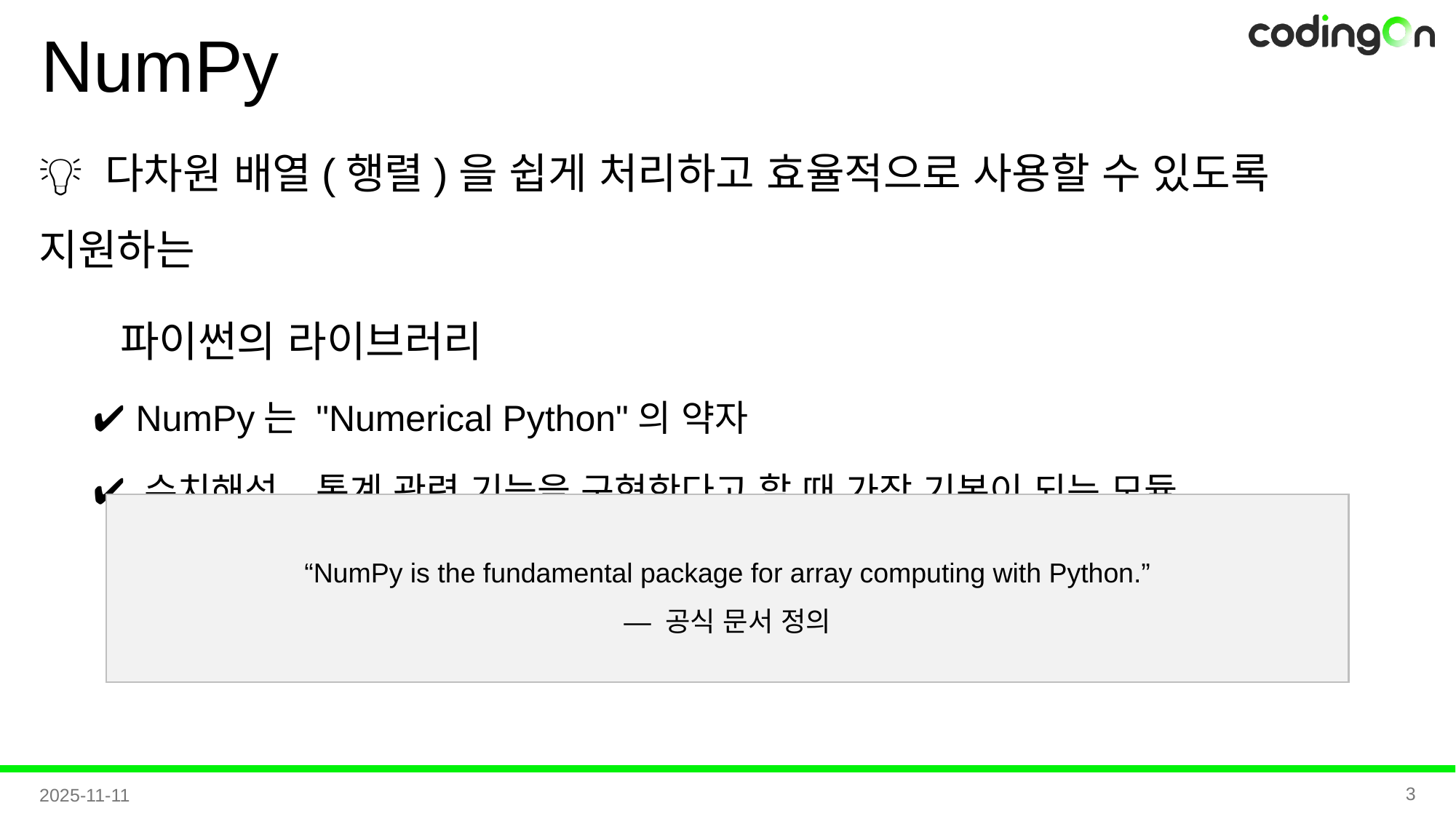

# NumPy
💡 다차원 배열(행렬)을 쉽게 처리하고 효율적으로 사용할 수 있도록 지원하는
      파이썬의 라이브러리
✔️ NumPy는 "Numerical Python"의 약자
✔️ 수치해석, 통계 관련 기능을 구현한다고 할 때 가장 기본이 되는 모듈

“NumPy is the fundamental package for array computing with Python.”
— 공식 문서 정의
3
2025-11-11